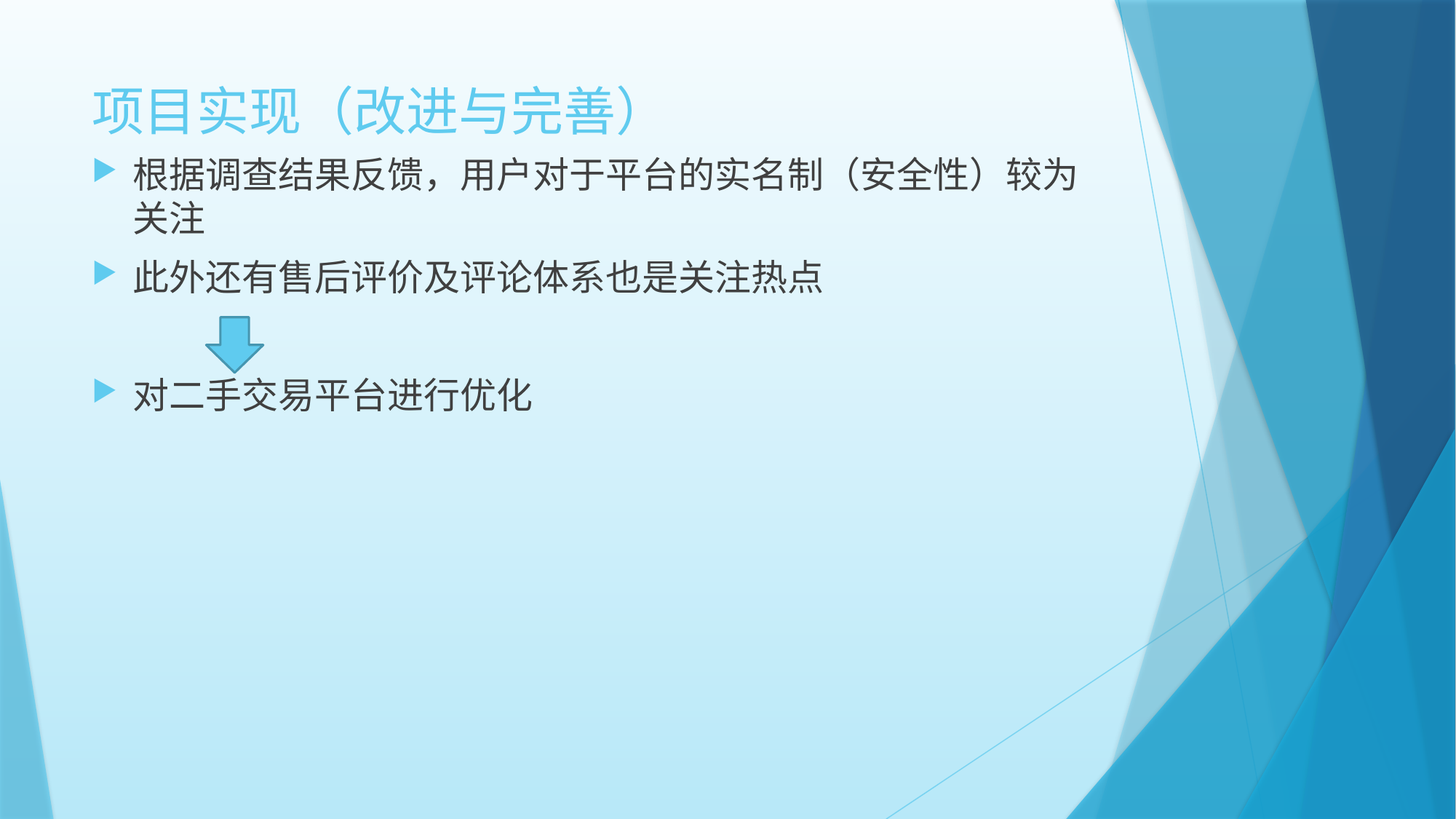

# 项目实现（改进与完善）
根据调查结果反馈，用户对于平台的实名制（安全性）较为关注
此外还有售后评价及评论体系也是关注热点

对二手交易平台进行优化